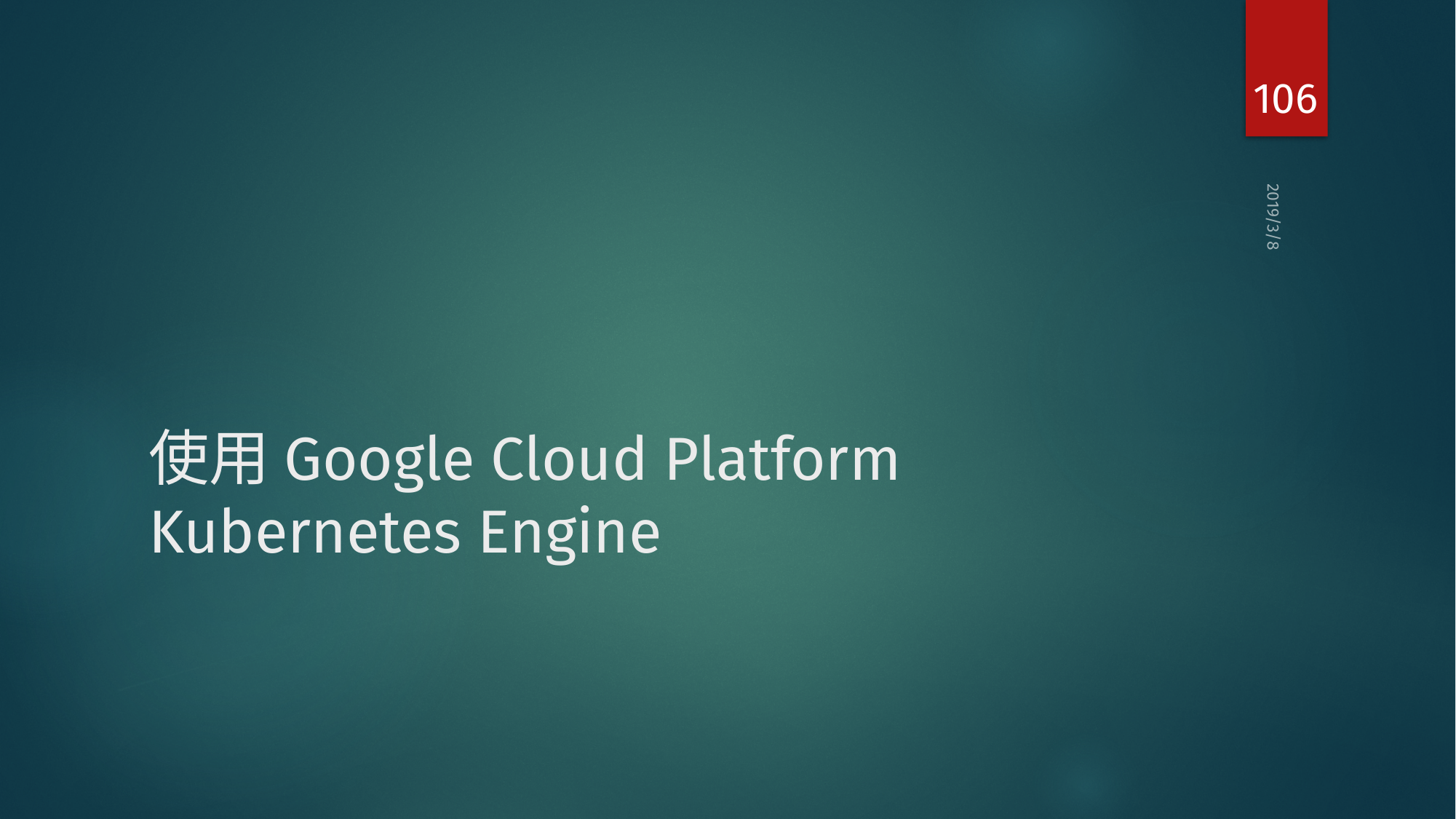

106
2019/3/8
# 使用Google Cloud Platform Kubernetes Engine